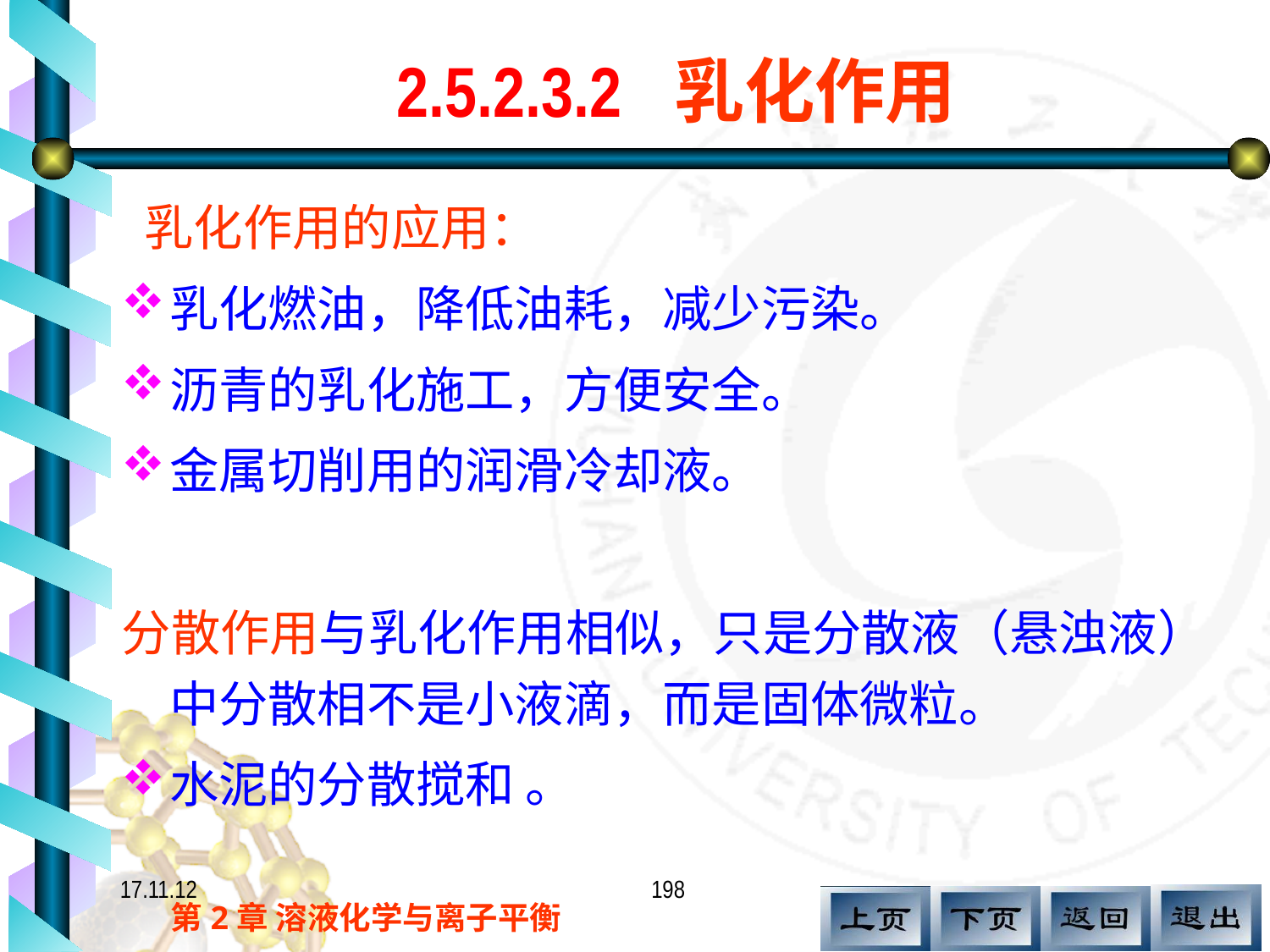

# 2.5.2.3.2  乳化作用
 乳化作用的应用：
乳化燃油，降低油耗，减少污染。
沥青的乳化施工，方便安全。
金属切削用的润滑冷却液。

分散作用与乳化作用相似，只是分散液（悬浊液）中分散相不是小液滴，而是固体微粒。
水泥的分散搅和 。

17.11.12
198